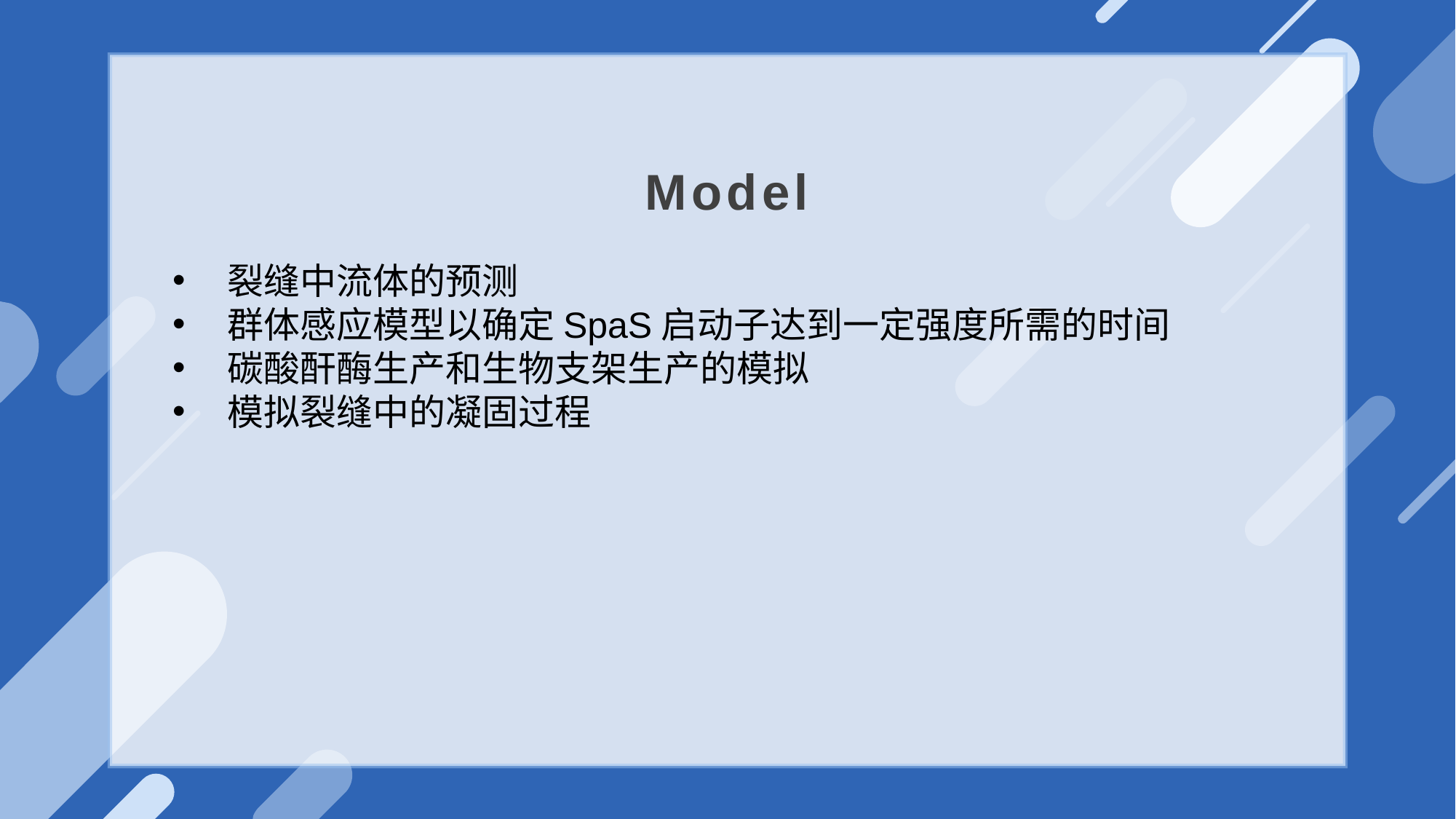

Model
裂缝中流体的预测
群体感应模型以确定SpaS启动子达到一定强度所需的时间
碳酸酐酶生产和生物支架生产的模拟
模拟裂缝中的凝固过程